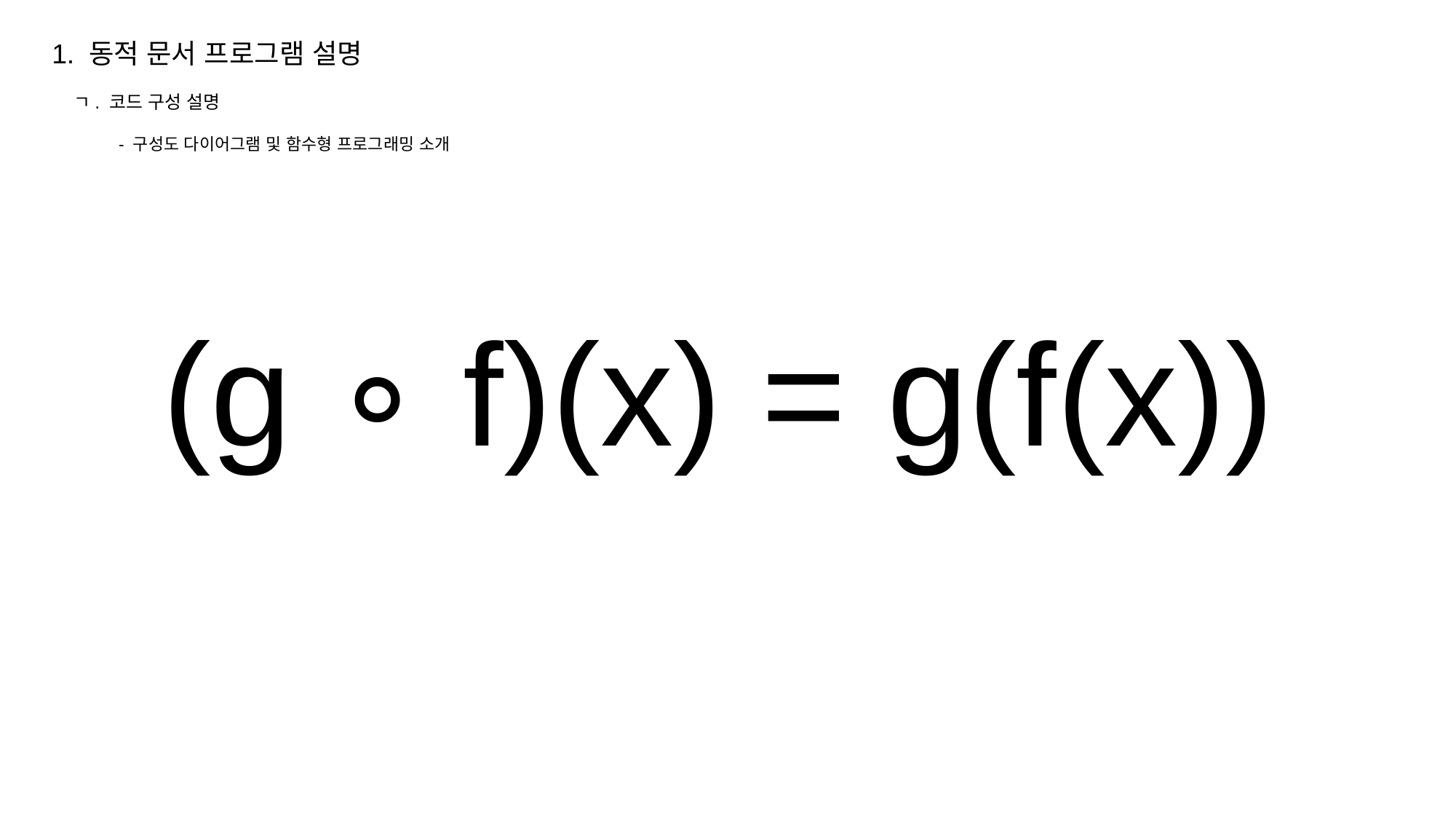

1. 동적 문서 프로그램 설명
ㄱ. 코드 구성 설명
- 구성도 다이어그램 및 함수형 프로그래밍 소개
(g ∘ f)(x) = g(f(x))